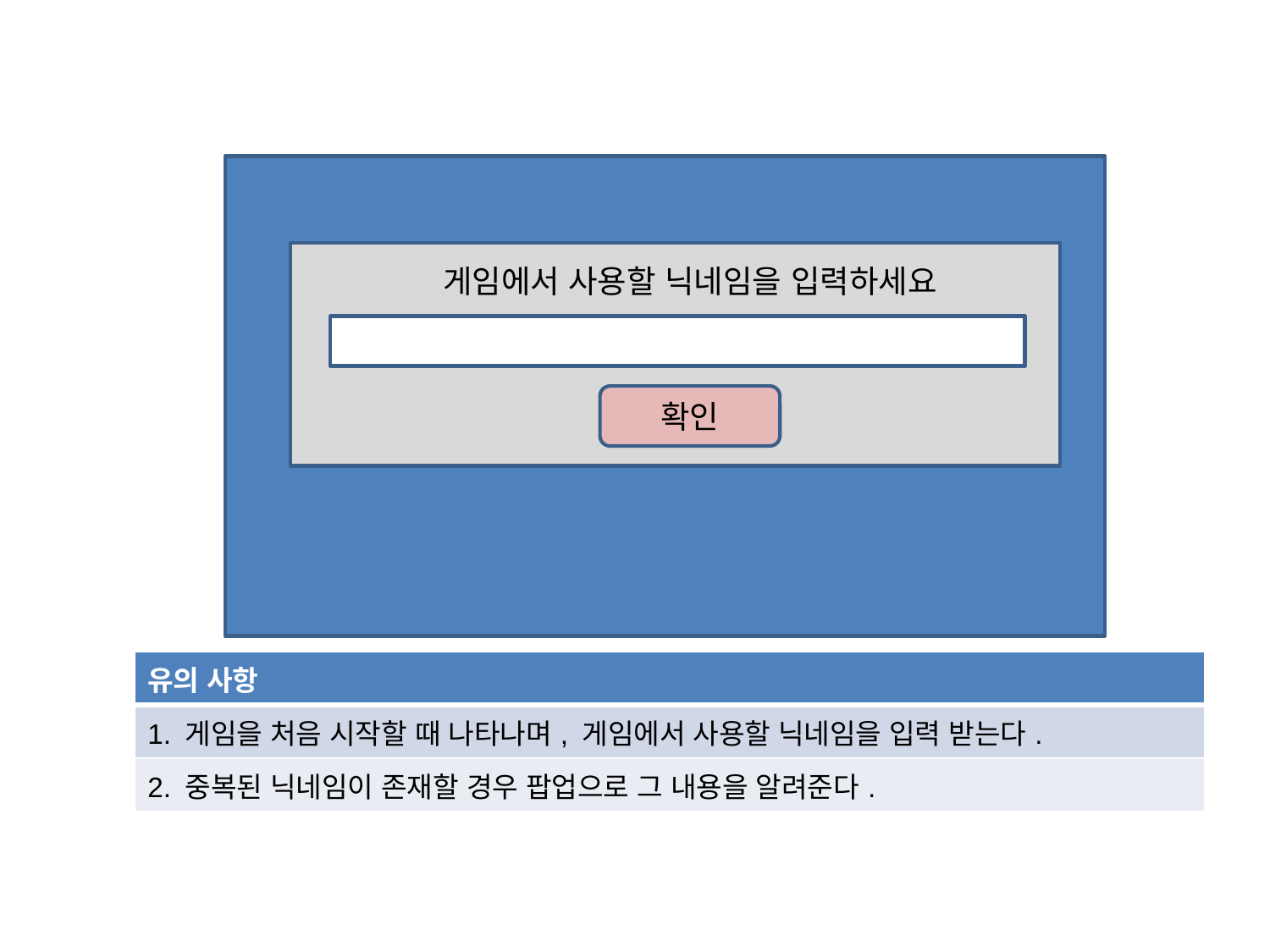

게임에서 사용할 닉네임을 입력하세요

확인
| 유의 사항 |
| --- |
| 1. 게임을 처음 시작할 때 나타나며, 게임에서 사용할 닉네임을 입력 받는다. |
| 2. 중복된 닉네임이 존재할 경우 팝업으로 그 내용을 알려준다. |